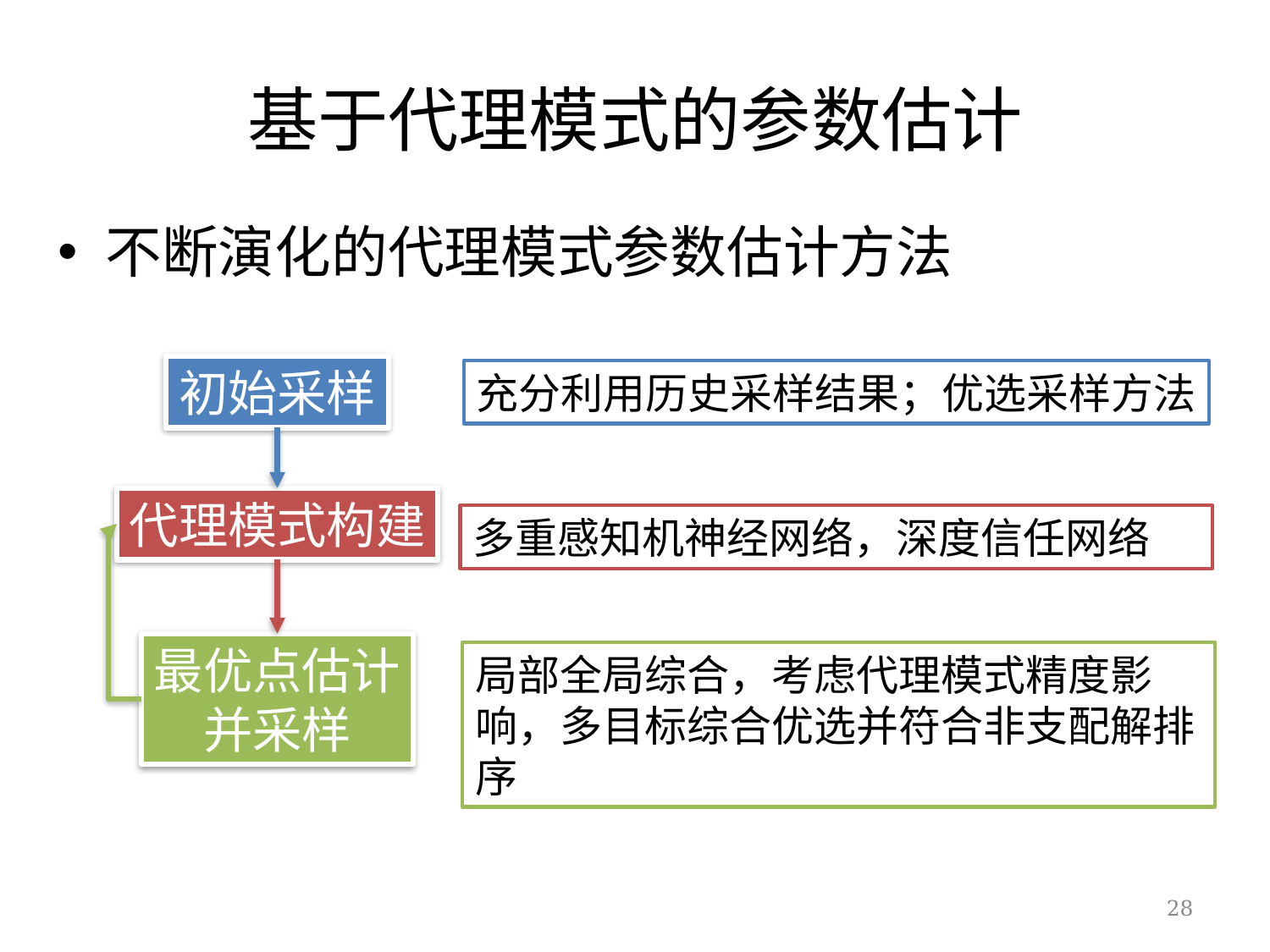

# 基于代理模式的参数估计
不断演化的代理模式参数估计方法
初始采样
代理模式构建
最优点估计
并采样
充分利用历史采样结果；优选采样方法
多重感知机神经网络，深度信任网络
局部全局综合，考虑代理模式精度影响，多目标综合优选并符合非支配解排序
28